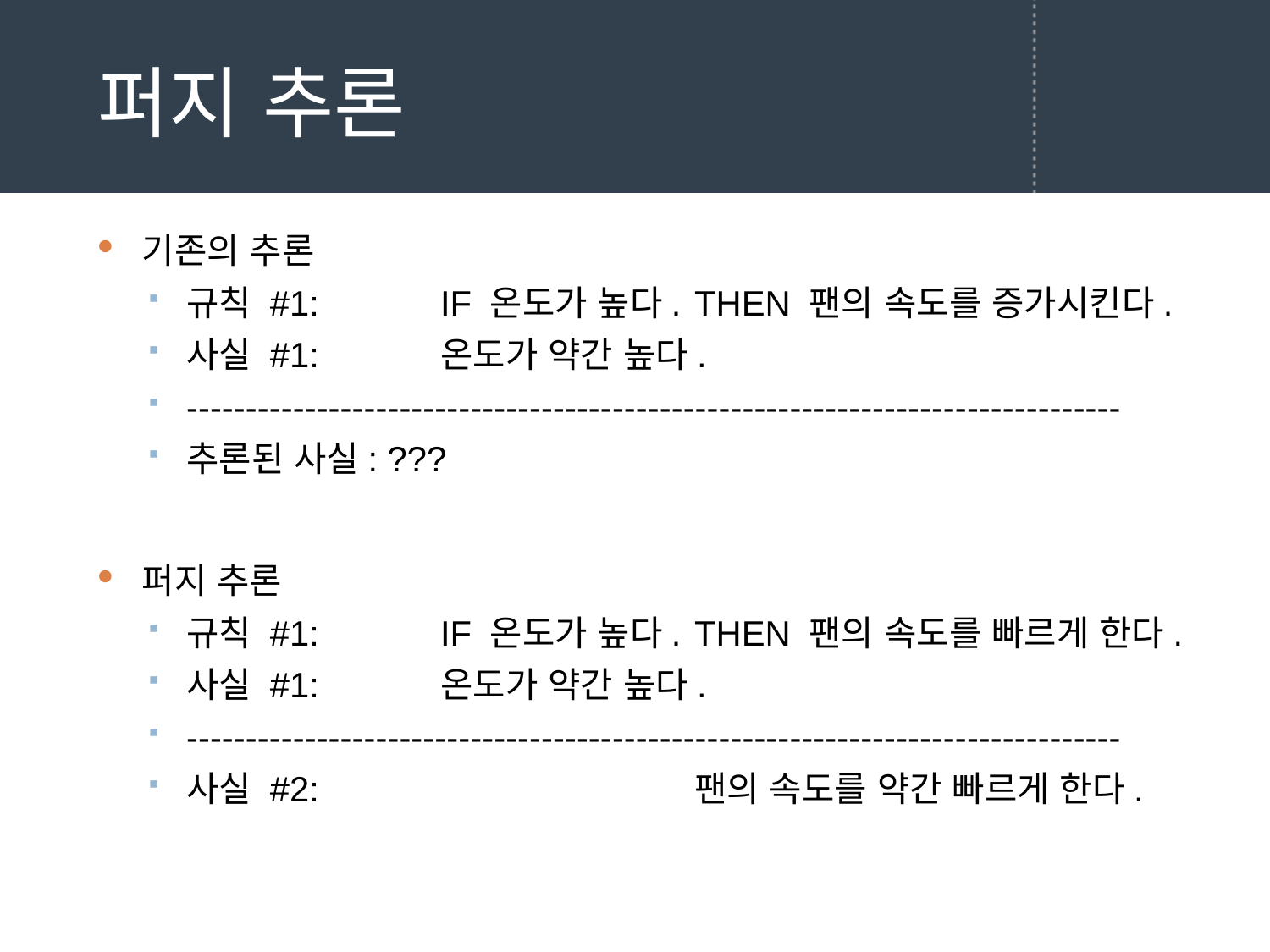

# 퍼지 추론
기존의 추론
규칙 #1: 	IF 온도가 높다. 	THEN 팬의 속도를 증가시킨다.
사실 #1: 	온도가 약간 높다.
-------------------------------------------------------------------------------
추론된 사실: ???

퍼지 추론
규칙 #1: 	IF 온도가 높다. 	THEN 팬의 속도를 빠르게 한다.
사실 #1: 	온도가 약간 높다.
-------------------------------------------------------------------------------
사실 #2: 			팬의 속도를 약간 빠르게 한다.